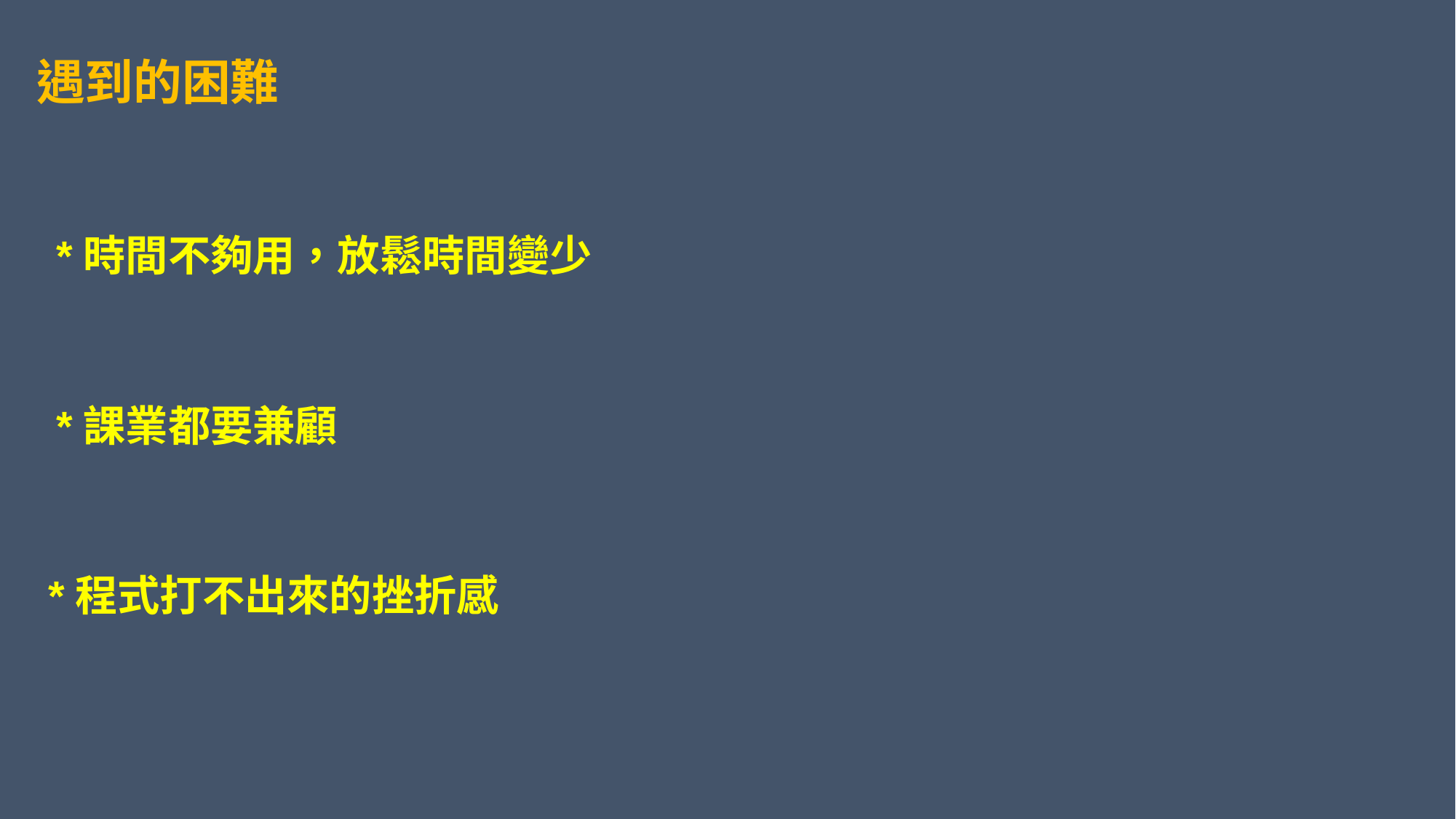

遇到的困難
*時間不夠用，放鬆時間變少
*課業都要兼顧
*程式打不出來的挫折感